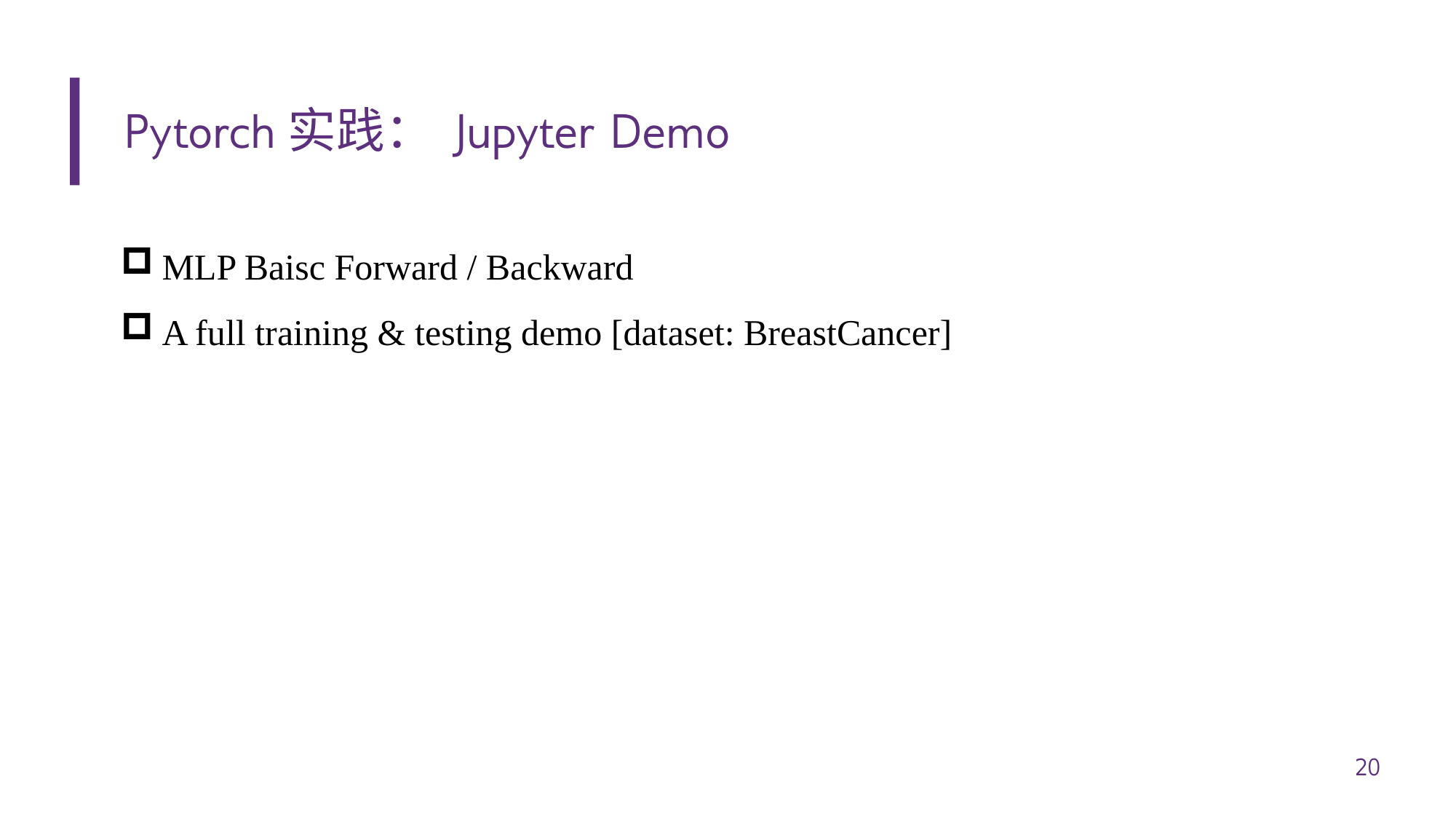

Pytorch实践： Jupyter Demo
MLP Baisc Forward / Backward
A full training & testing demo [dataset: BreastCancer]
20